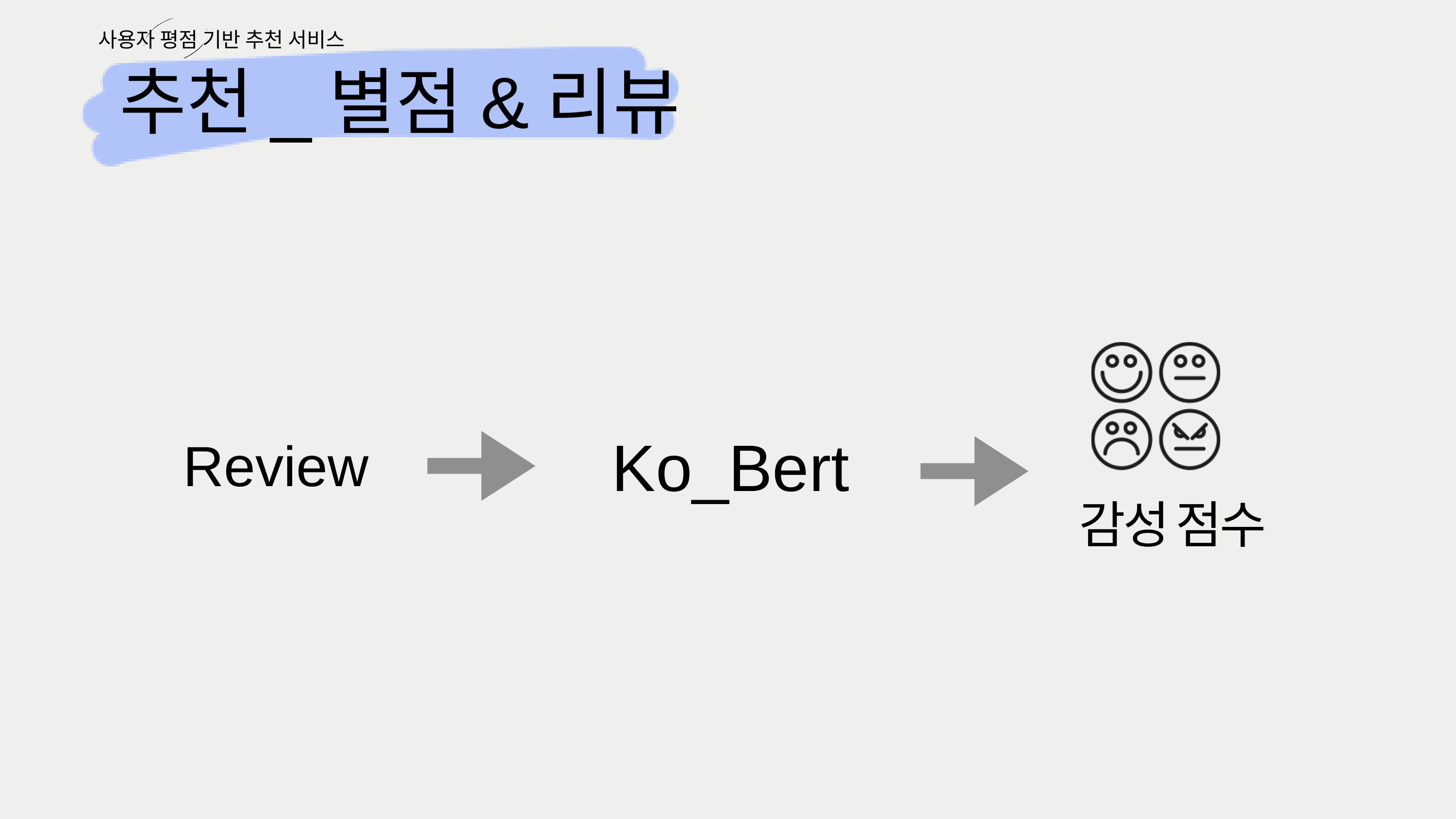

사용자 평점 기반 추천 서비스

추천_별점&리뷰

Ko_Bert

Review
감성 점수